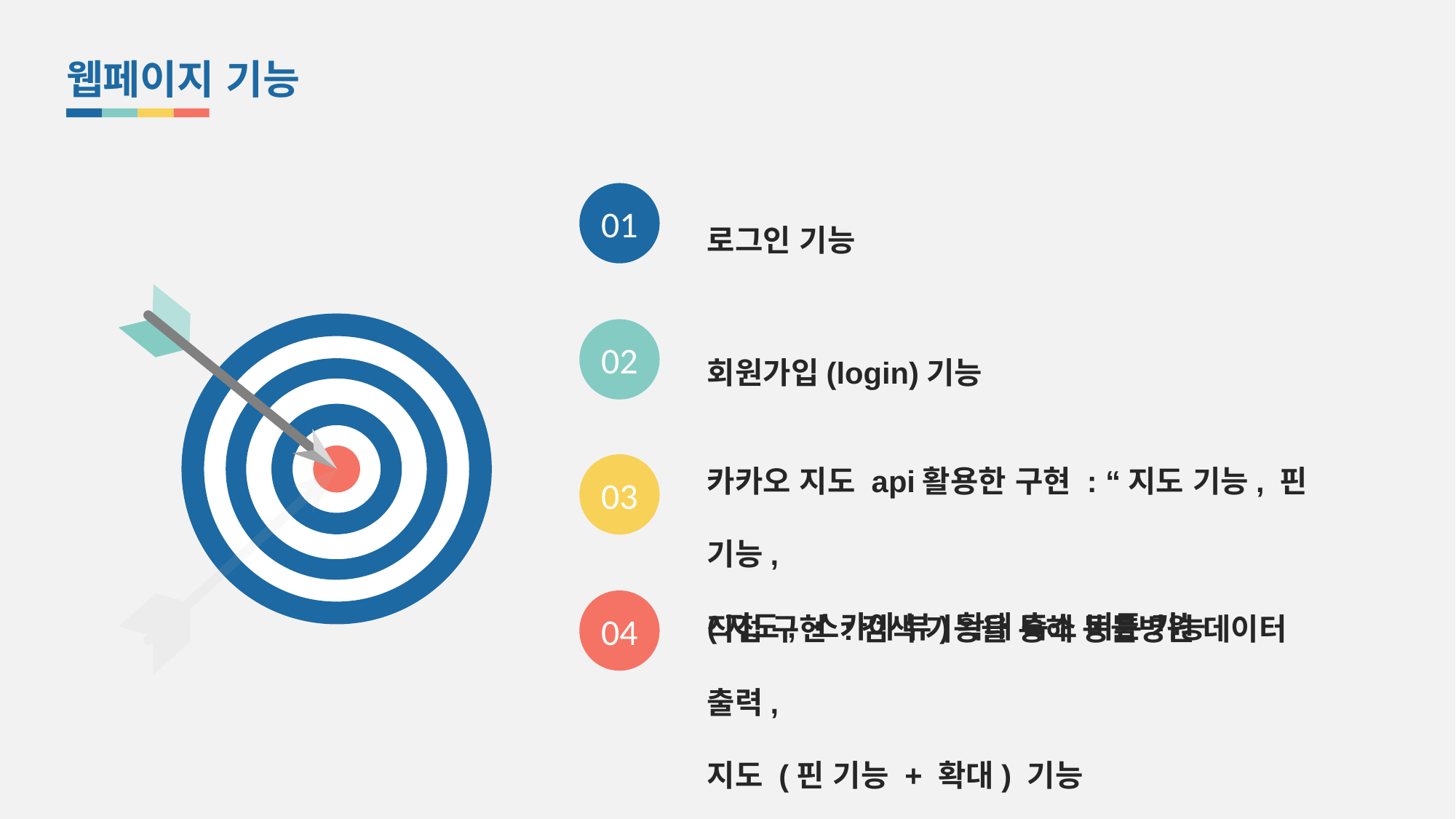

웹페이지 기능

로그인 기능
01

회원가입(login)기능

02
카카오 지도 api활용한 구현 : “지도 기능, 핀 기능,
(지도, 스카이 뷰)확대 축소 버튼 기능
03

직접 구현 :검색 기능을 통해 동물병원 데이터 출력,
지도 (핀 기능 + 확대) 기능
04